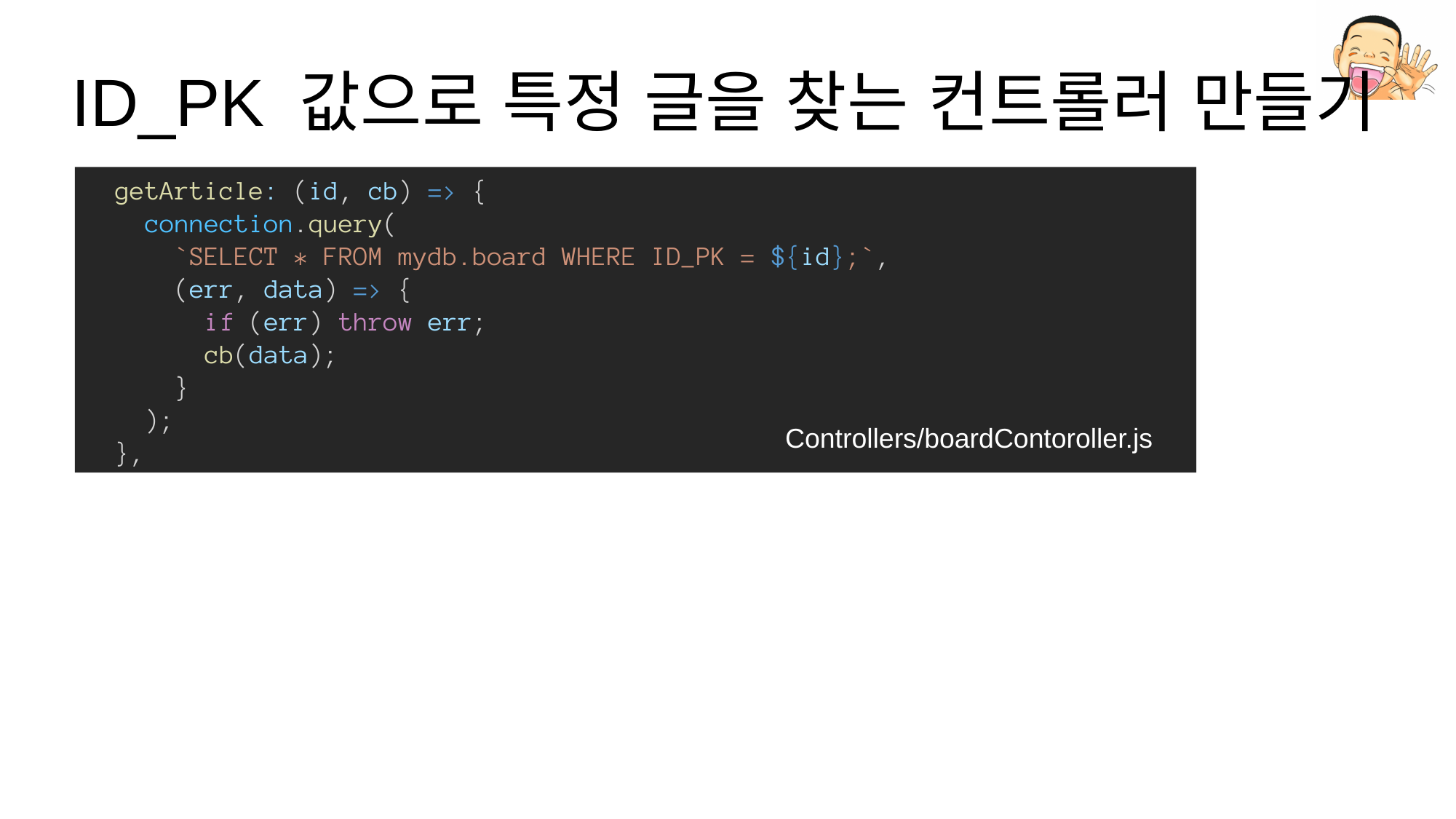

# ID_PK 값으로 특정 글을 찾는 컨트롤러 만들기
  getArticle: (id, cb) => {
    connection.query(
      `SELECT * FROM mydb.board WHERE ID_PK = ${id};`,
      (err, data) => {
        if (err) throw err;
        cb(data);
      }
    );
  },
Controllers/boardContoroller.js